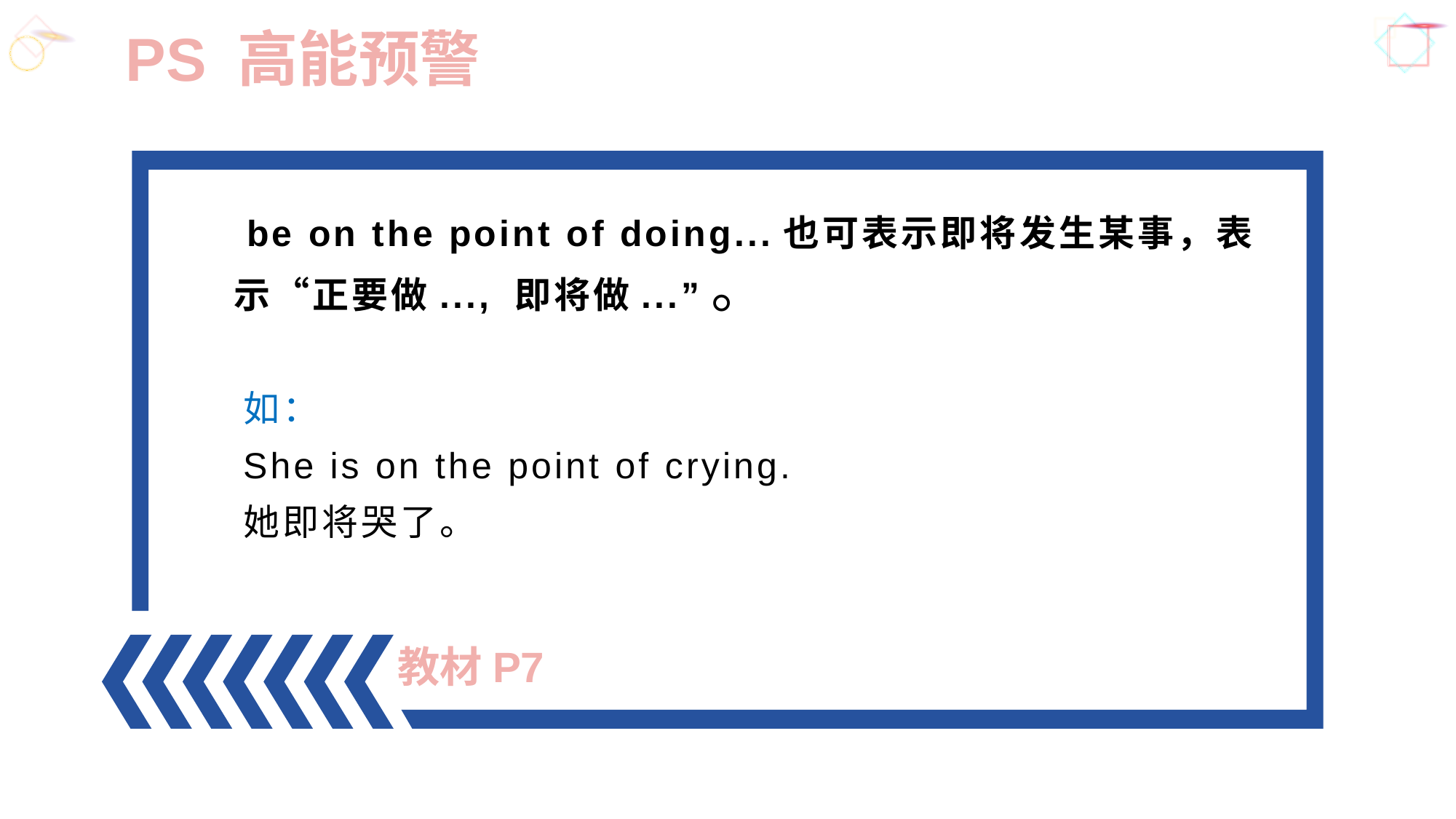

PS 高能预警

如：
She is on the point of crying.
她即将哭了。
 be on the point of doing...也可表示即将发生某事，表示“正要做..., 即将做...”。
教材P7